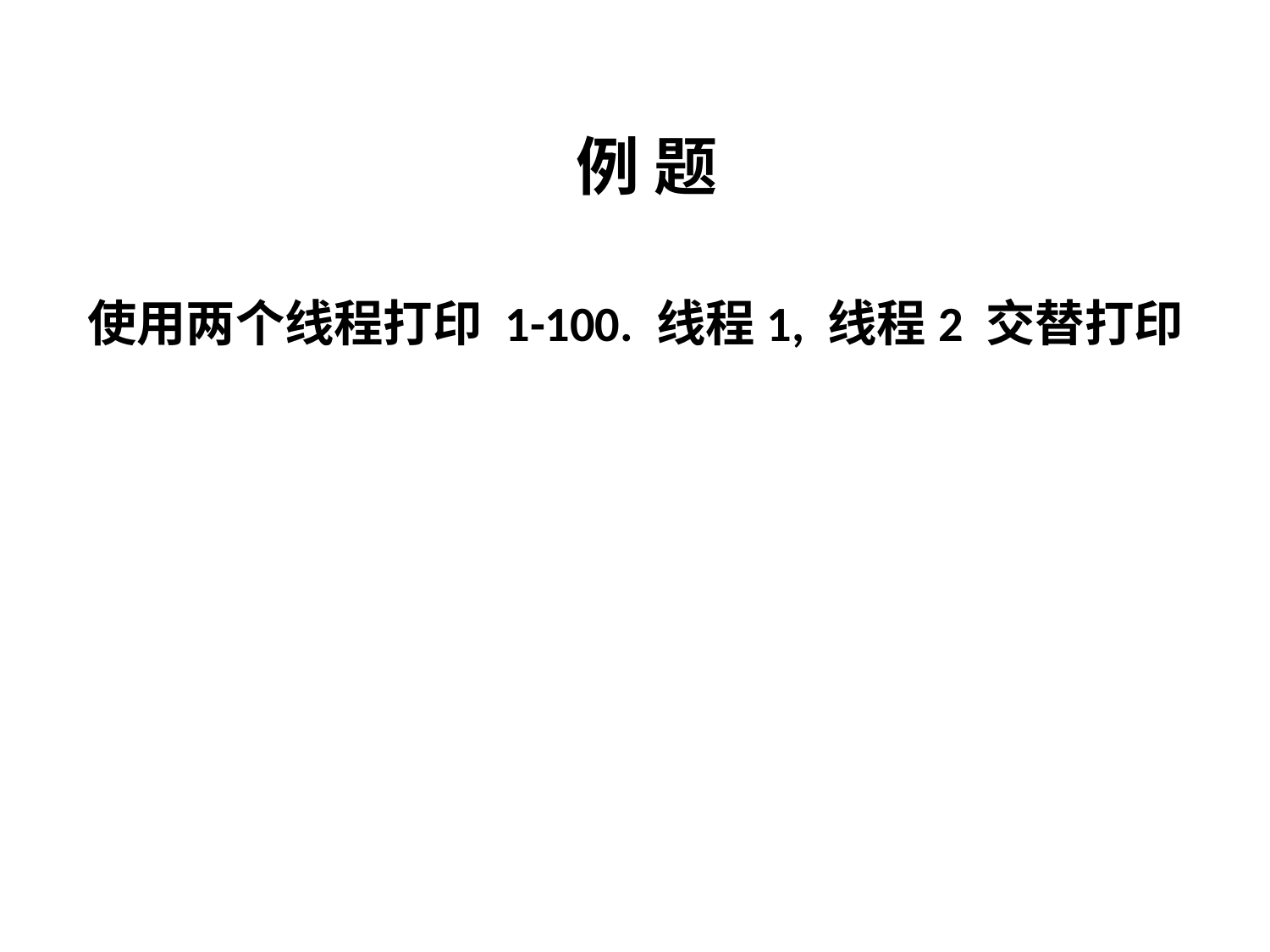

# 例 题
使用两个线程打印 1-100. 线程1, 线程2 交替打印